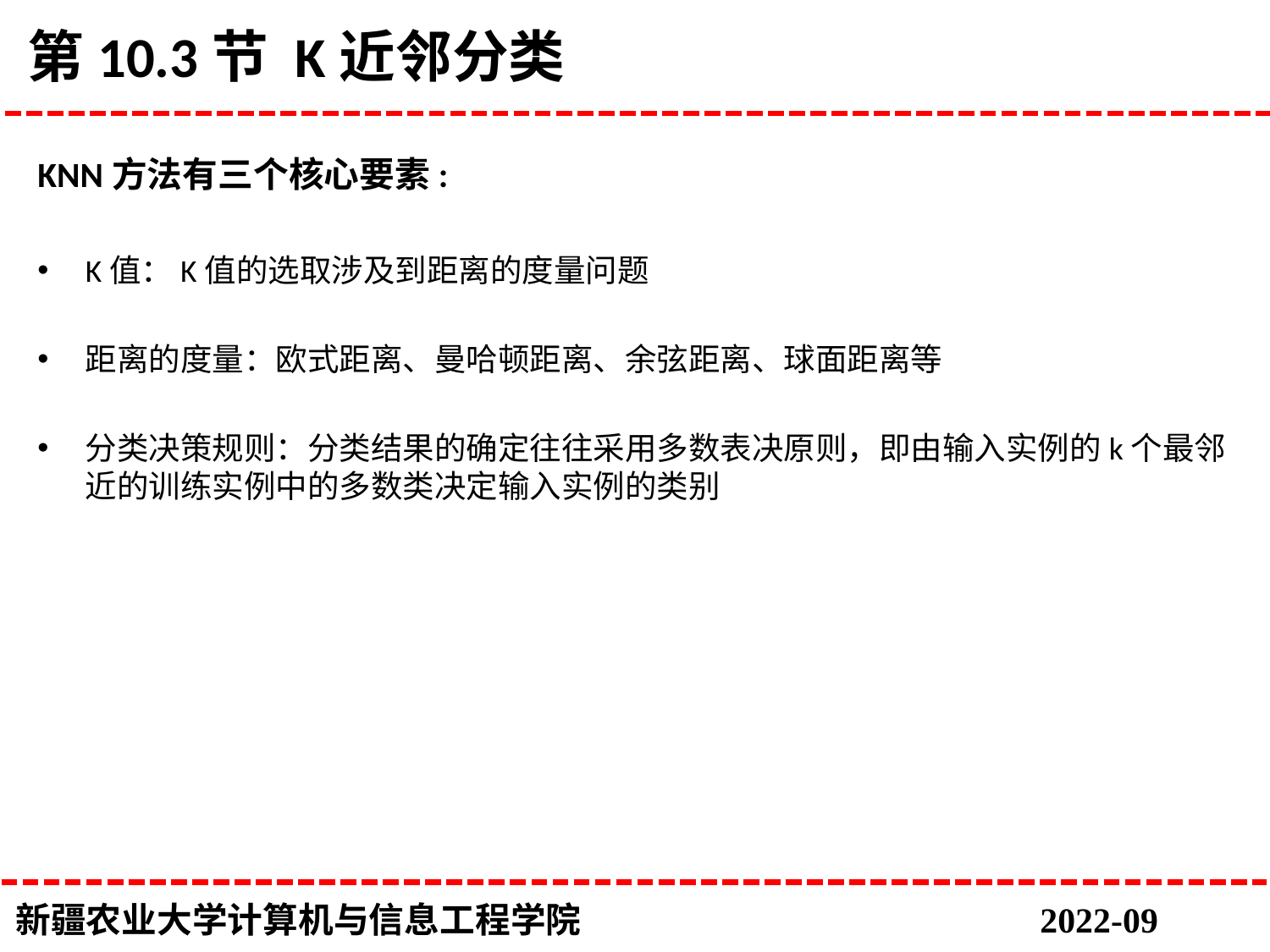

# 第10.3节 K近邻分类
KNN方法有三个核心要素:

K值：K值的选取涉及到距离的度量问题

距离的度量：欧式距离、曼哈顿距离、余弦距离、球面距离等

分类决策规则：分类结果的确定往往采用多数表决原则，即由输入实例的k个最邻近的训练实例中的多数类决定输入实例的类别